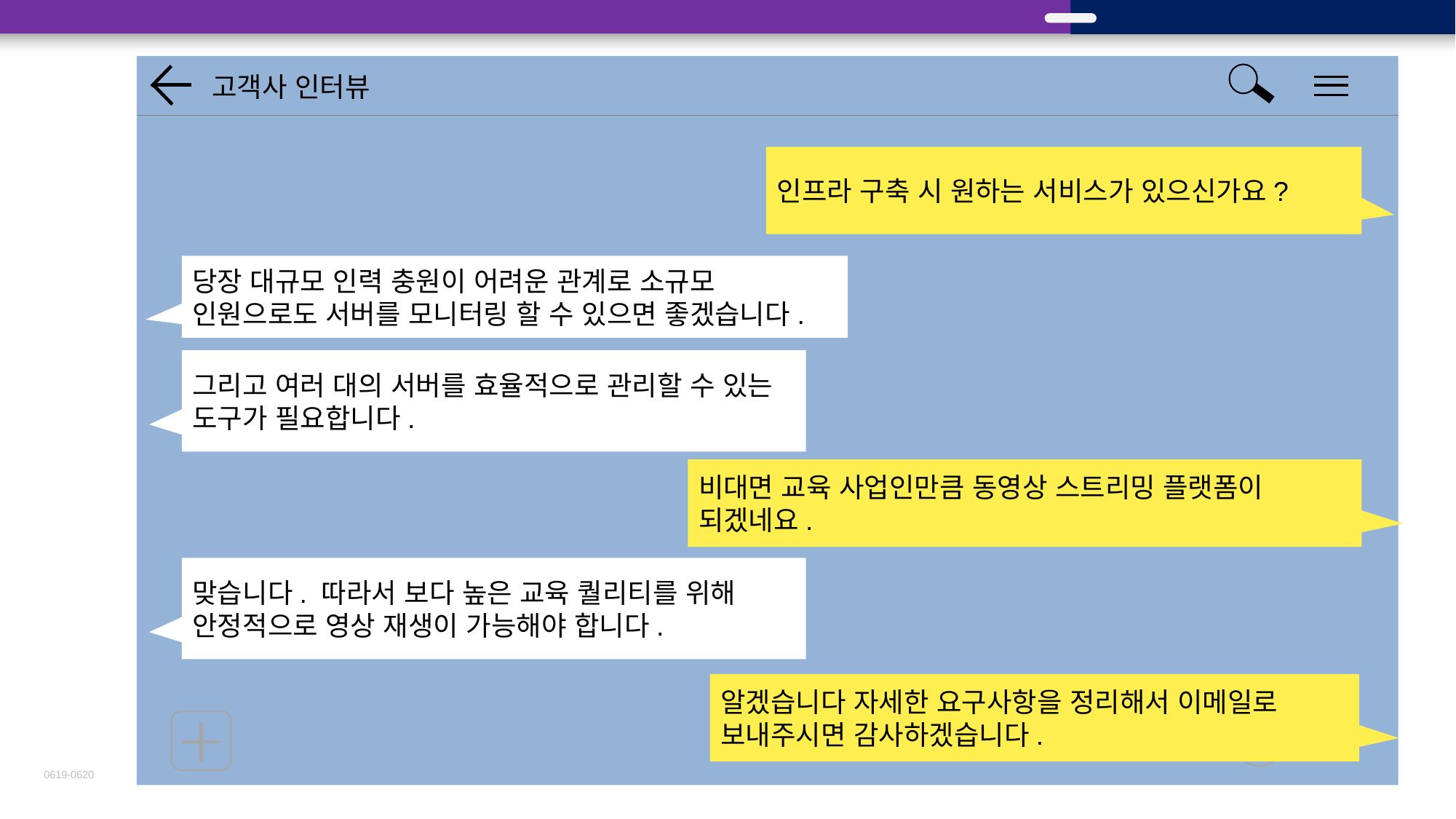

LOGO
프레젠테이션 교육

고객사 인터뷰

인프라 구축 시 원하는 서비스가 있으신가요?
당장 대규모 인력 충원이 어려운 관계로 소규모 인원으로도 서버를 모니터링 할 수 있으면 좋겠습니다.
그리고 여러 대의 서버를 효율적으로 관리할 수 있는 도구가 필요합니다.
#

비대면 교육 사업인만큼 동영상 스트리밍 플랫폼이 되겠네요.
맞습니다. 따라서 보다 높은 교육 퀄리티를 위해 안정적으로 영상 재생이 가능해야 합니다.
알겠습니다 자세한 요구사항을 정리해서 이메일로 보내주시면 감사하겠습니다.
0619-0620